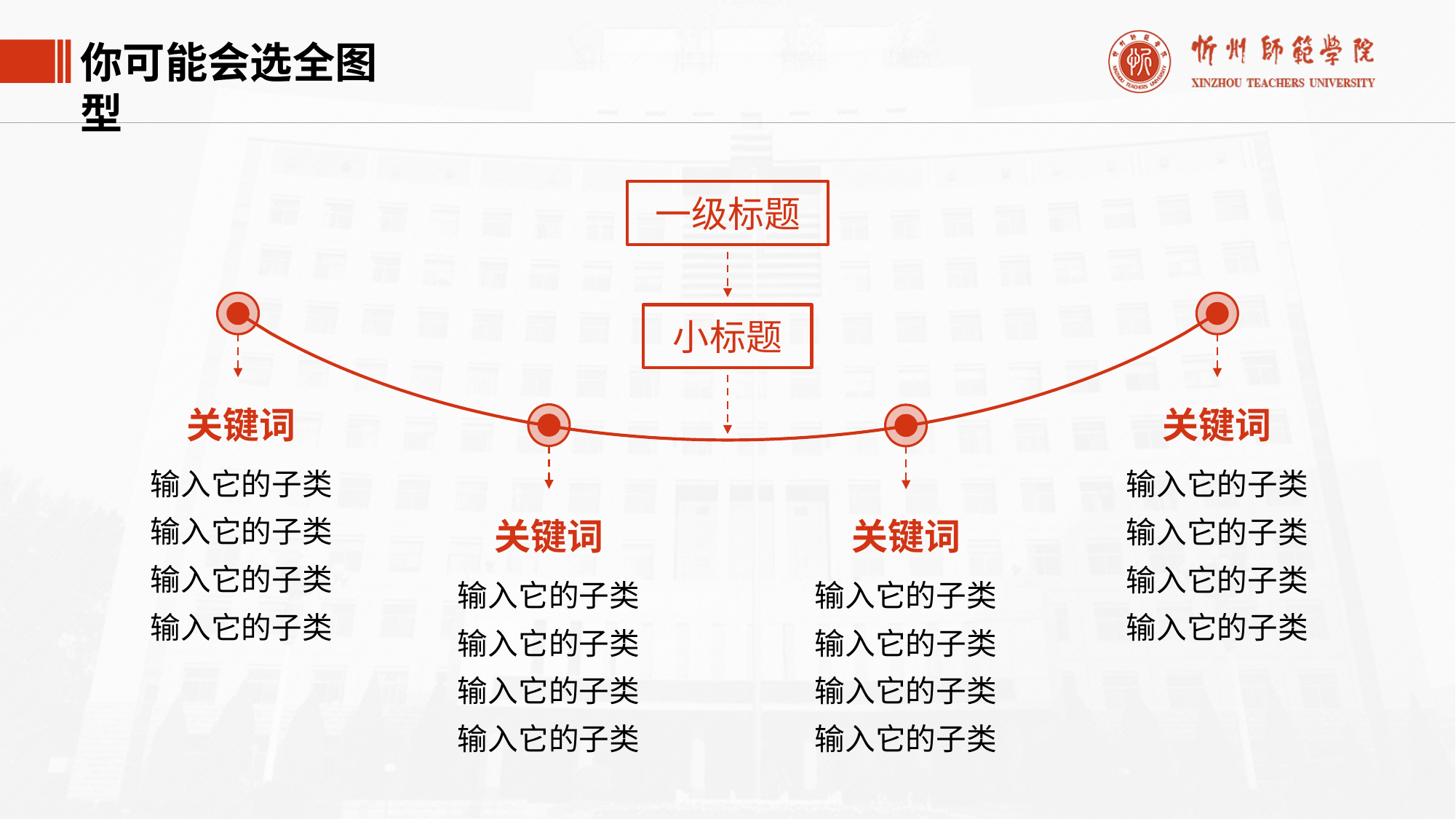

【小教程】如何把整套PPT更换为全图型风格：
选中当前页幻灯片→开始→版式“全图型” →将内容复制到当前版式上即可
（参照本页与上一页对比）
你可能会选全图型
一级标题

小标题

关键词
输入它的子类
输入它的子类
输入它的子类
输入它的子类
关键词
输入它的子类
输入它的子类
输入它的子类
输入它的子类

关键词
输入它的子类
输入它的子类
输入它的子类
输入它的子类
关键词
输入它的子类
输入它的子类
输入它的子类
输入它的子类